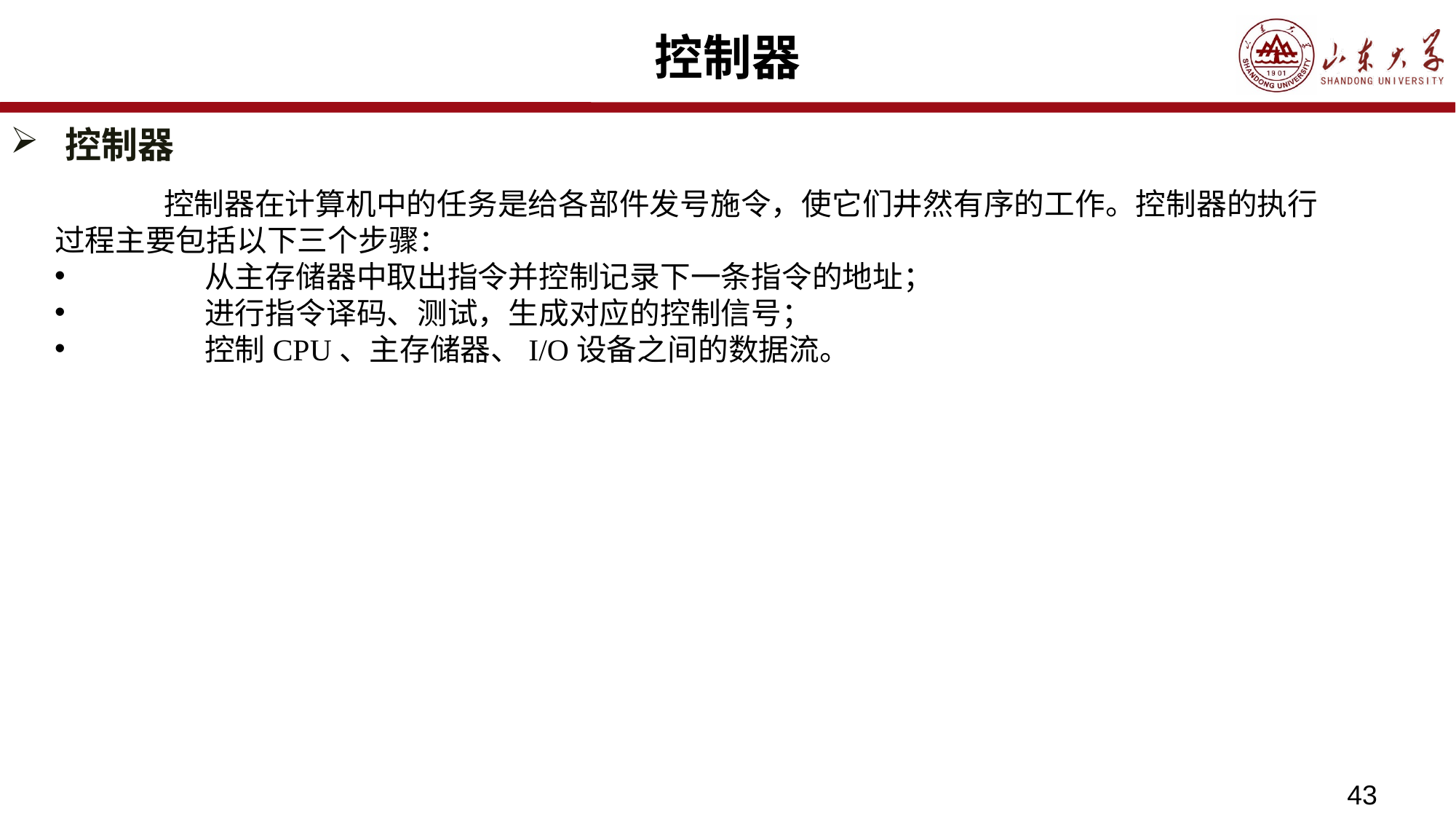

# 控制器
控制器
	控制器在计算机中的任务是给各部件发号施令，使它们井然有序的工作。控制器的执行过程主要包括以下三个步骤：
	从主存储器中取出指令并控制记录下一条指令的地址；
	进行指令译码、测试，生成对应的控制信号；
	控制CPU、主存储器、I/O设备之间的数据流。
43